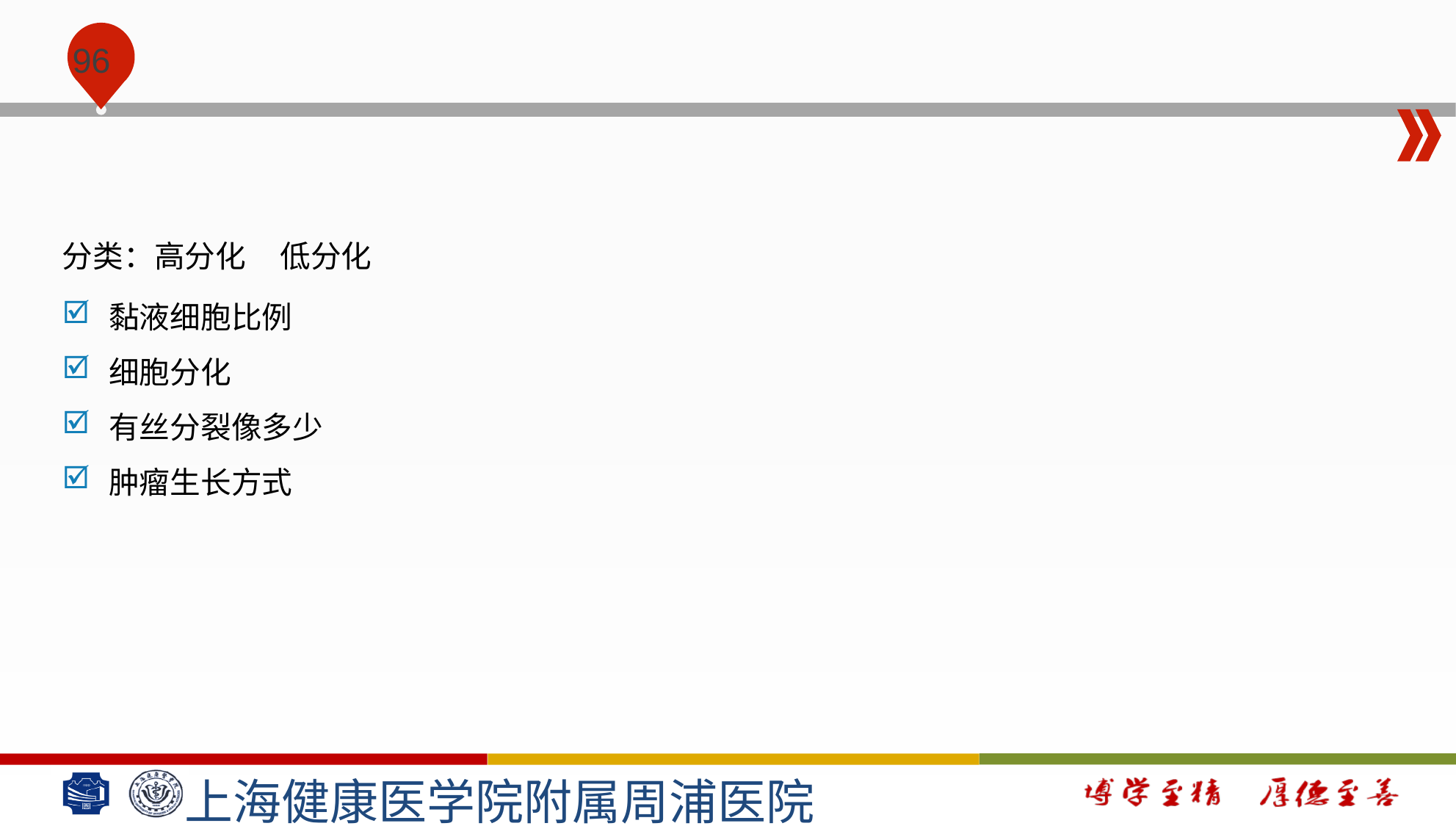

#
分类：高分化     低分化
黏液细胞比例
细胞分化
有丝分裂像多少
肿瘤生长方式